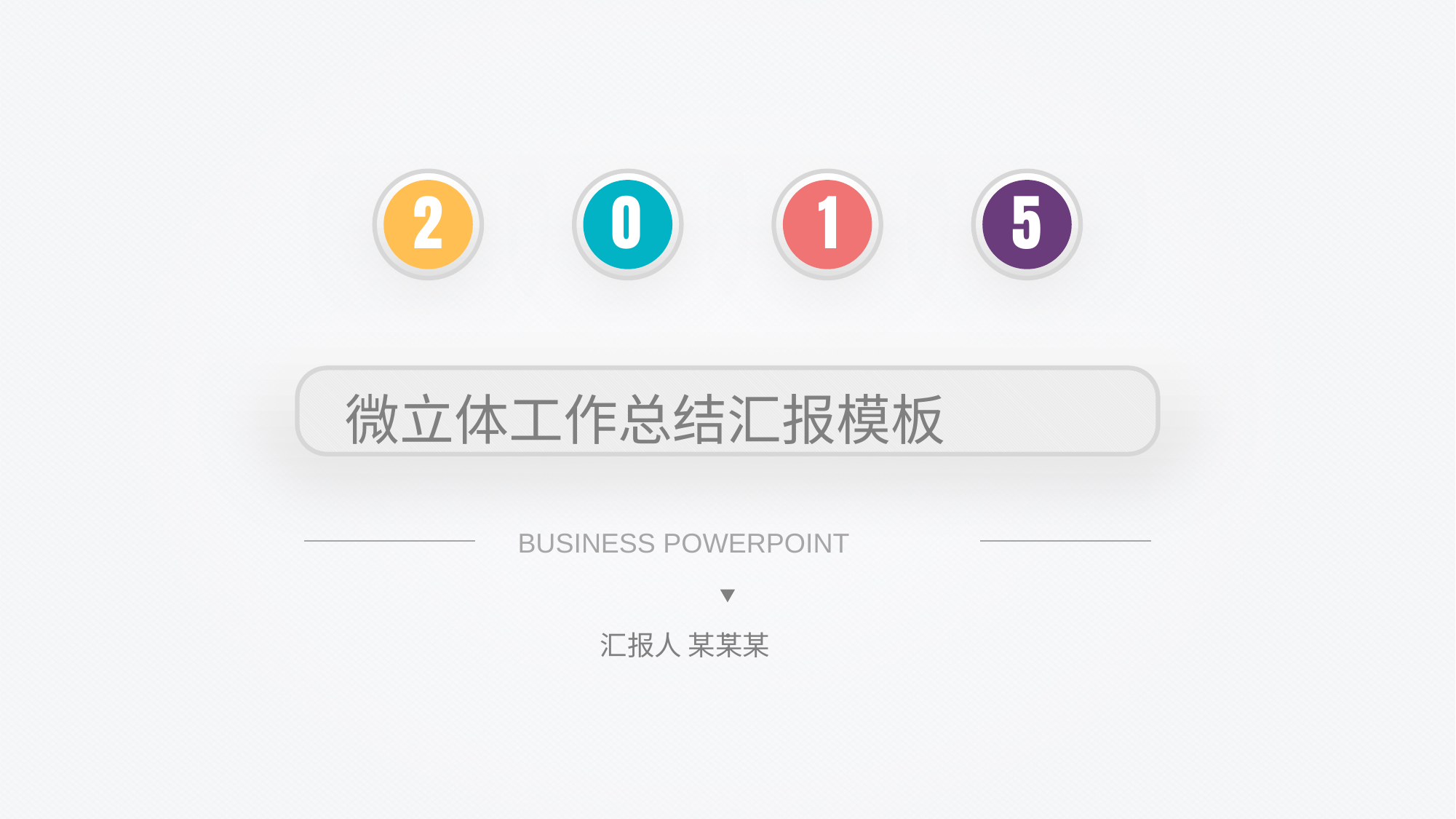

2
0
1
5

微立体工作总结汇报模板
BUSINESS POWERPOINT

：
汇报人 某某某